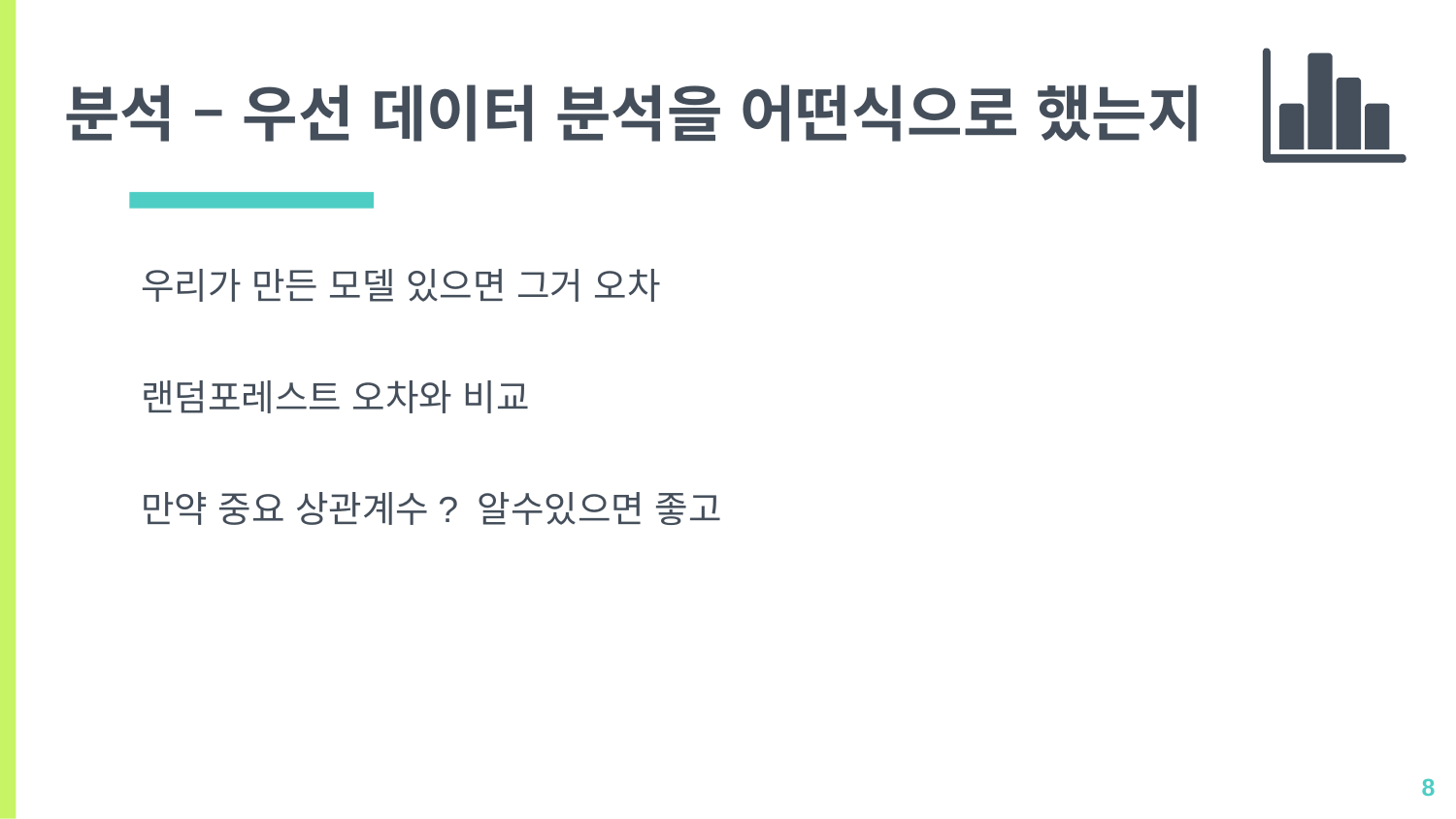

분석 – 우선 데이터 분석을 어떤식으로 했는지
우리가 만든 모델 있으면 그거 오차

랜덤포레스트 오차와 비교

만약 중요 상관계수? 알수있으면 좋고

8